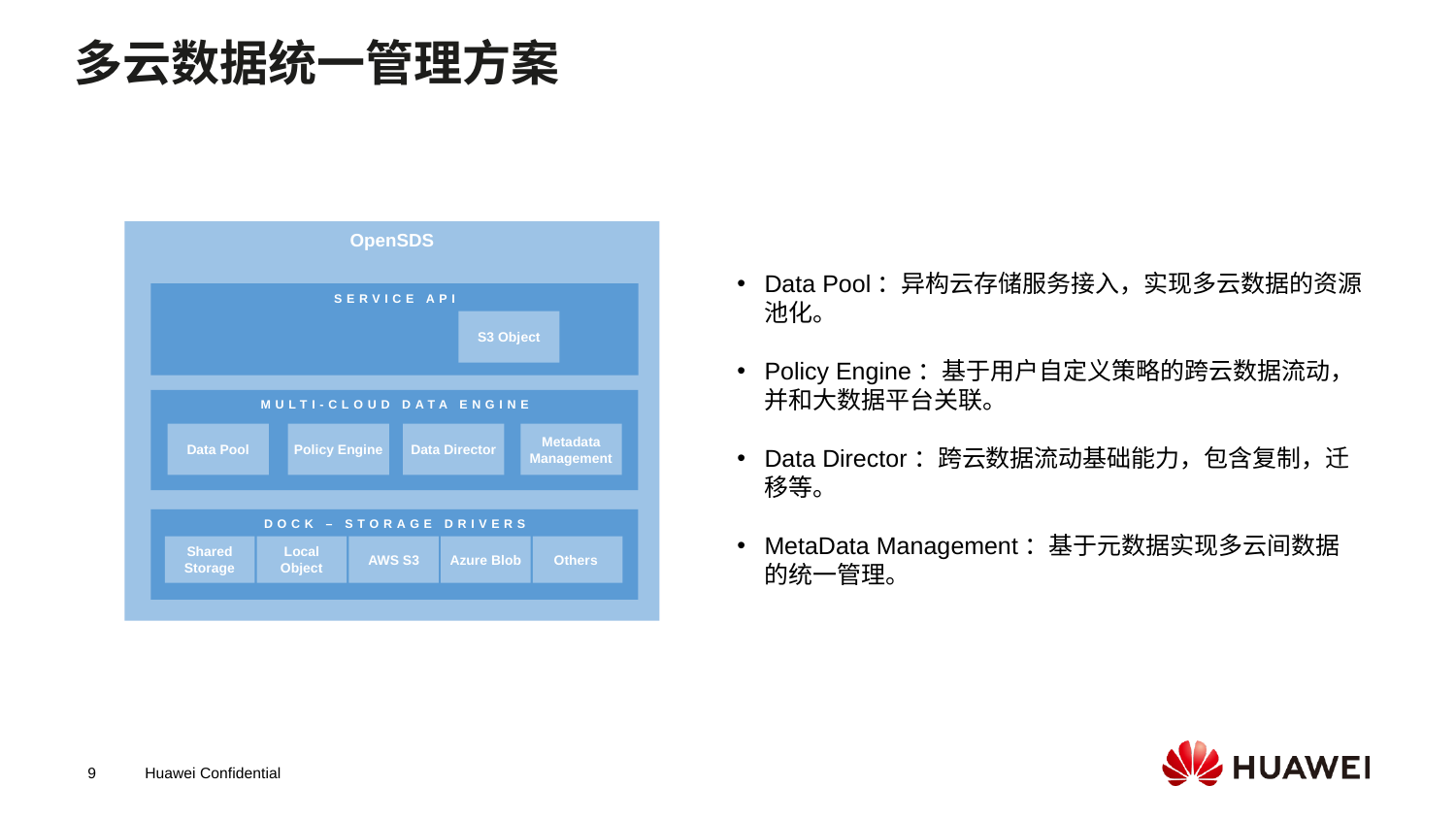

# 多云数据统一管理方案
OpenSDS
SERVICE API

S3 Object
MULTI-CLOUD DATA ENGINE

Data Pool
Policy Engine
Data Director
Metadata
Management
DOCK – STORAGE DRIVERS
Shared Storage
Local Object
AWS S3
Azure Blob
Others
Data Pool：异构云存储服务接入，实现多云数据的资源池化。

Policy Engine：基于用户自定义策略的跨云数据流动，
    并和大数据平台关联。

Data Director：跨云数据流动基础能力，包含复制，迁移等。

MetaData Management：基于元数据实现多云间数据的统一管理。
9